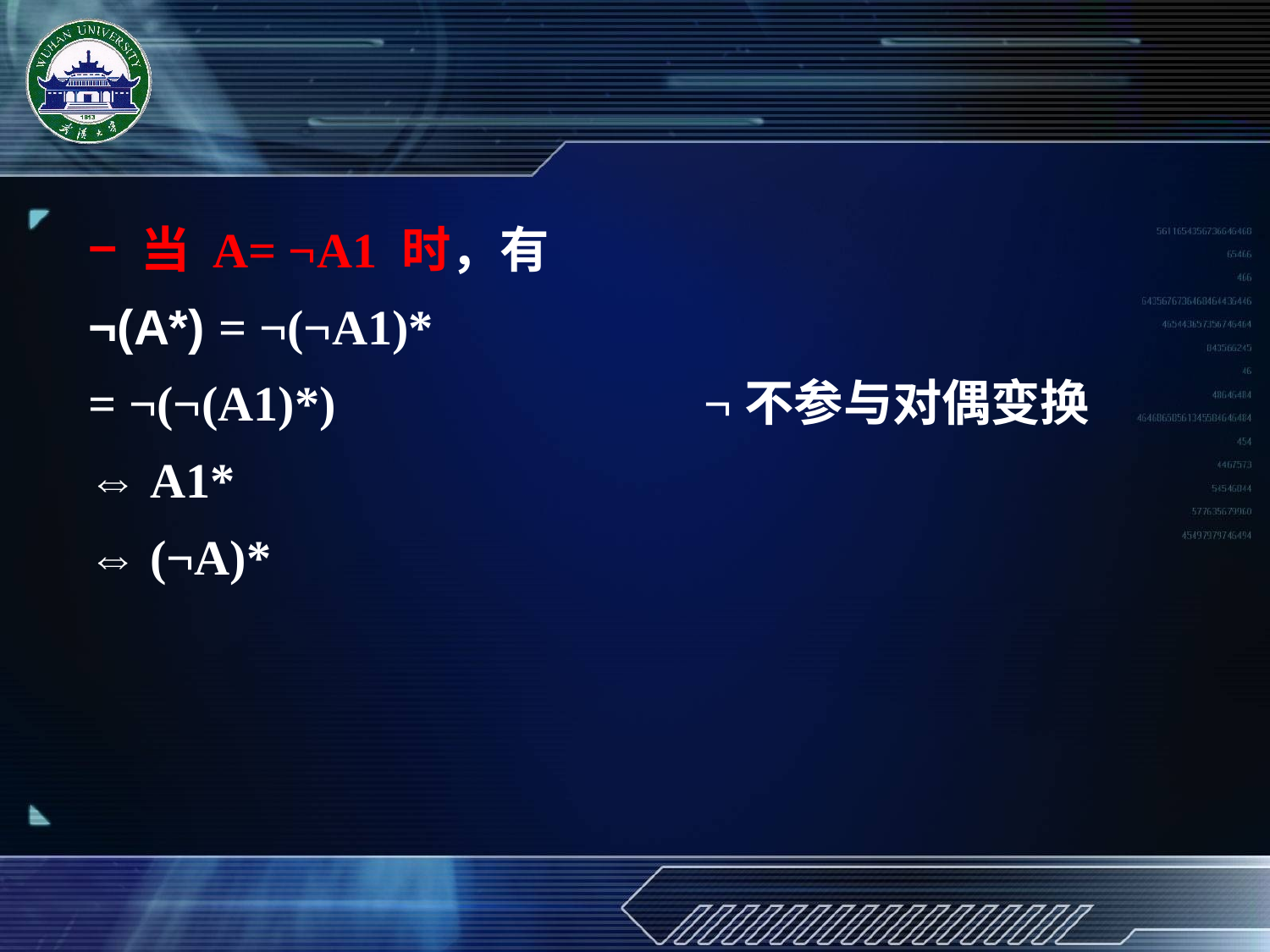

− 当 A= ¬A1 时，有
¬(A*) = ¬(¬A1)*
= ¬(¬(A1)*)                              ¬不参与对偶变换
⇔ A1*
⇔ (¬A)*